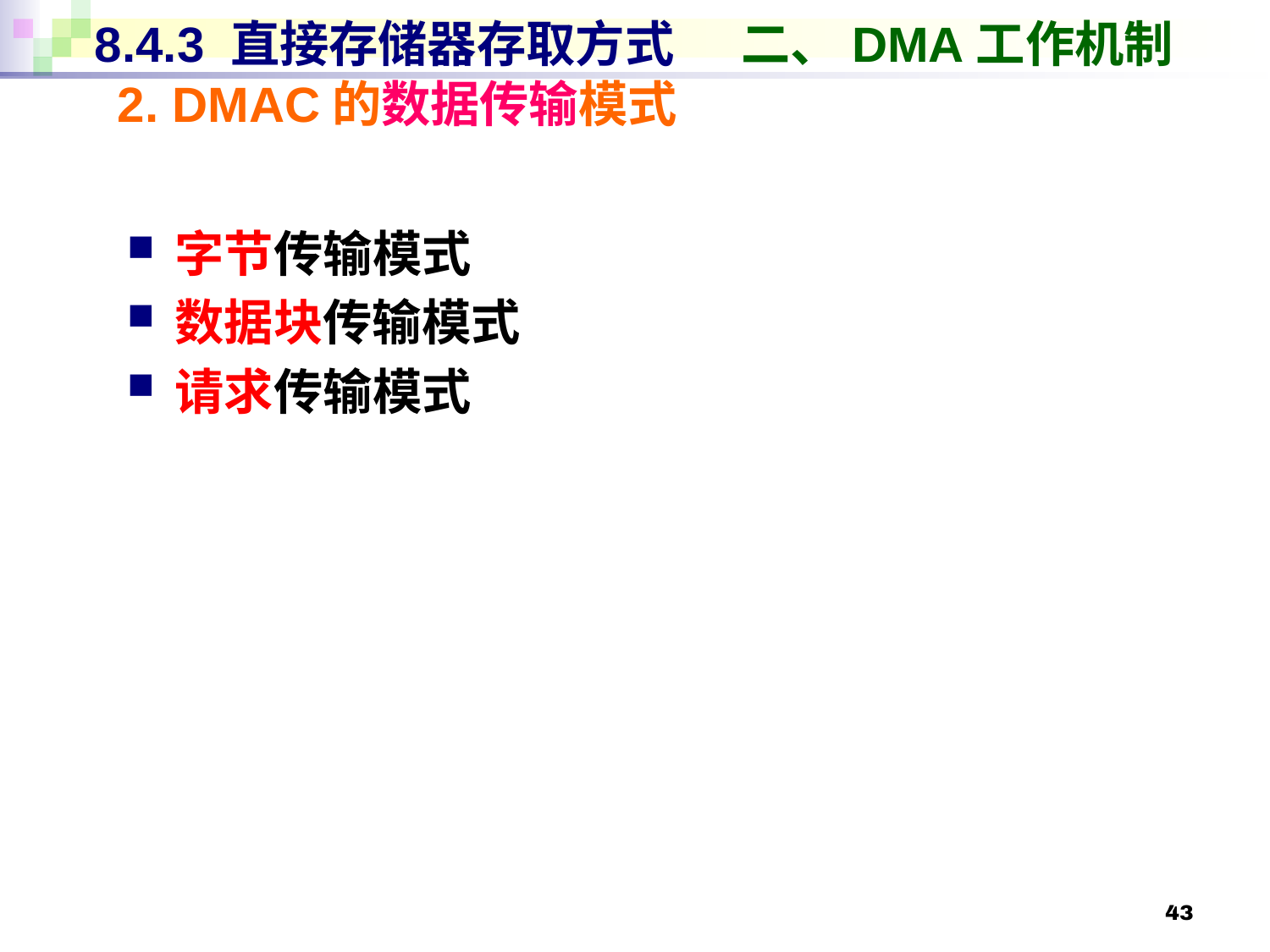

# 8.4.3 直接存储器存取方式      二、DMA工作机制
2. DMAC的数据传输模式
字节传输模式
数据块传输模式
请求传输模式
43